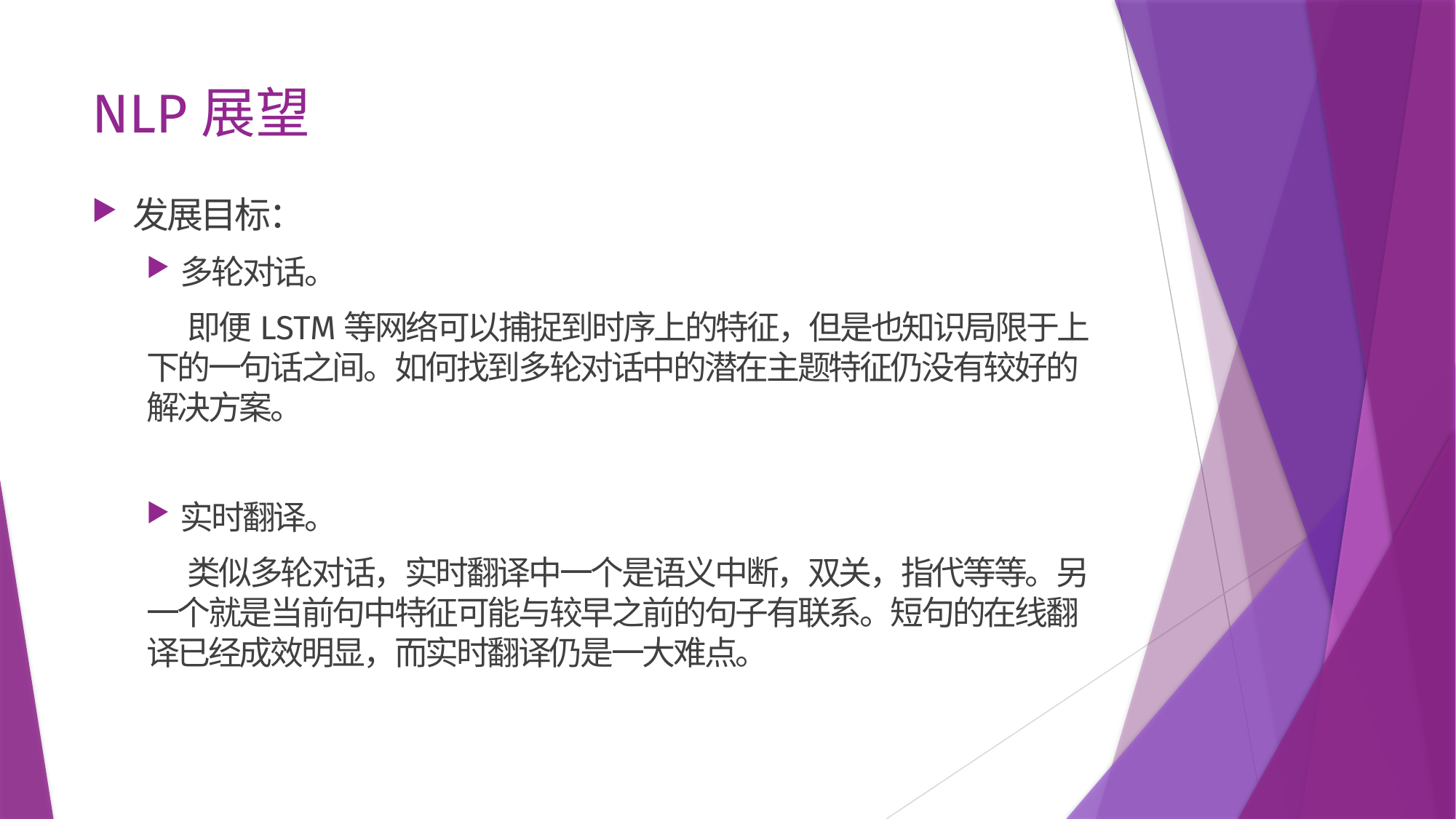

# NLP展望
发展目标：
多轮对话。
      即便LSTM等网络可以捕捉到时序上的特征，但是也知识局限于上下的一句话之间。如何找到多轮对话中的潜在主题特征仍没有较好的解决方案。

实时翻译。
      类似多轮对话，实时翻译中一个是语义中断，双关，指代等等。另一个就是当前句中特征可能与较早之前的句子有联系。短句的在线翻译已经成效明显，而实时翻译仍是一大难点。